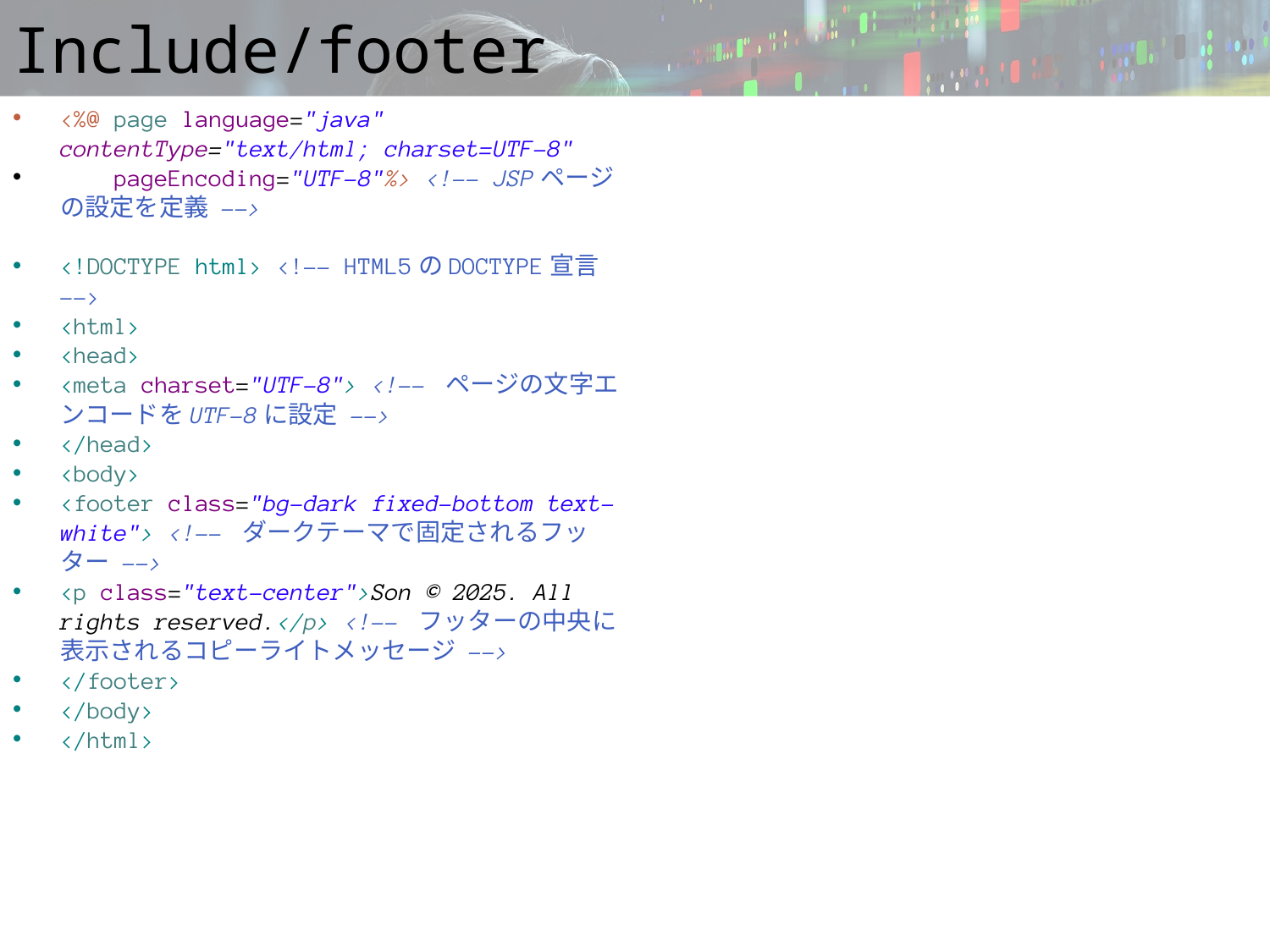

# Include/footer
<%@ page language="java" contentType="text/html; charset=UTF-8"
    pageEncoding="UTF-8"%> <!-- JSPページの設定を定義 -->

<!DOCTYPE html> <!-- HTML5のDOCTYPE宣言 -->
<html>
<head>
<meta charset="UTF-8"> <!-- ページの文字エンコードをUTF-8に設定 -->
</head>
<body>
<footer class="bg-dark fixed-bottom text-white"> <!-- ダークテーマで固定されるフッター -->
<p class="text-center">Son © 2025. All rights reserved.</p> <!-- フッターの中央に表示されるコピーライトメッセージ -->
</footer>
</body>
</html>